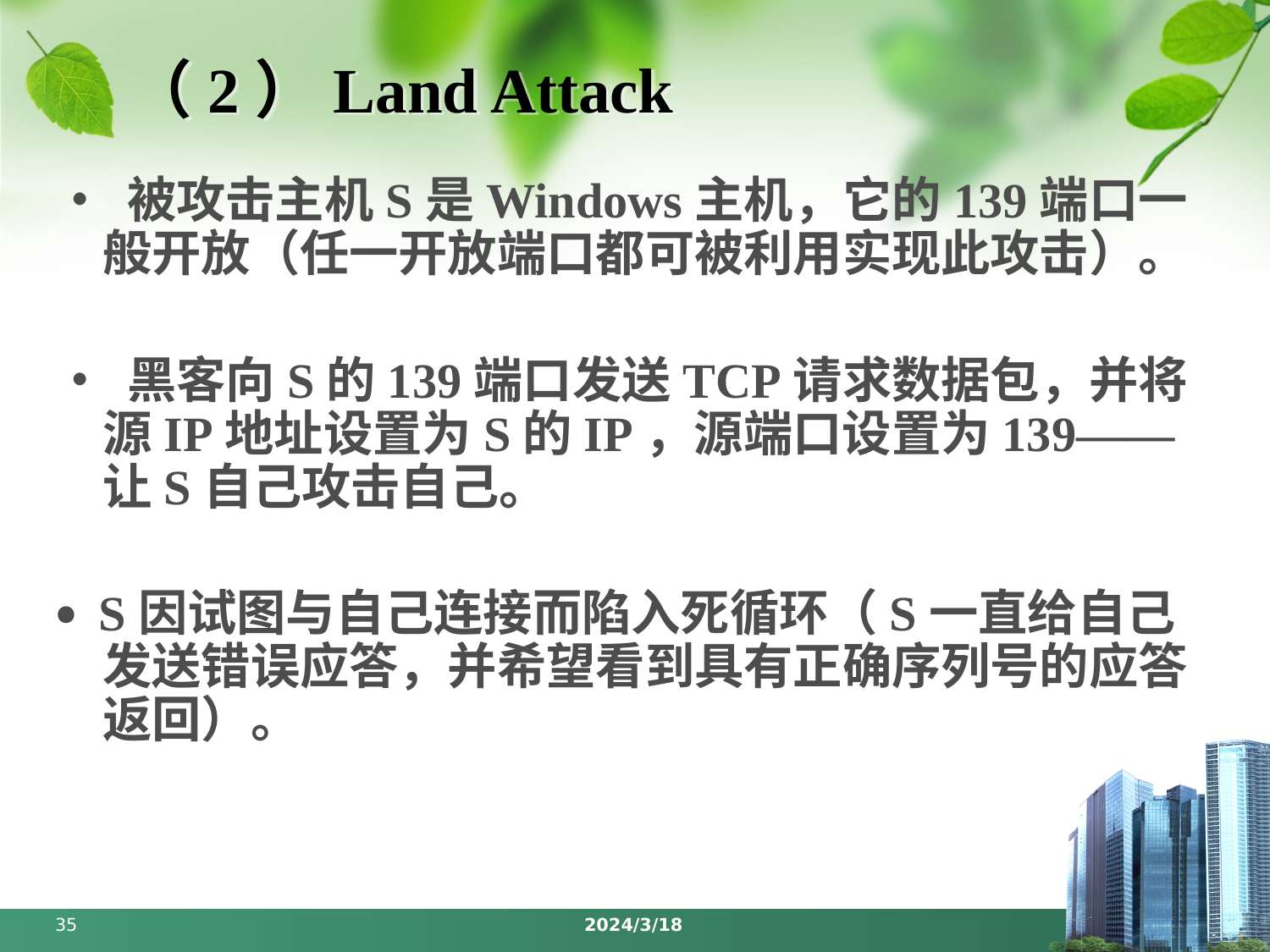

# （2）Land Attack
• 被攻击主机S是Windows主机，它的139端口一般开放（任一开放端口都可被利用实现此攻击）。

• 黑客向S的139端口发送TCP请求数据包，并将源IP地址设置为S的IP，源端口设置为139——让S自己攻击自己。

• S因试图与自己连接而陷入死循环（S一直给自己发送错误应答，并希望看到具有正确序列号的应答返回）。
35
2024/3/18